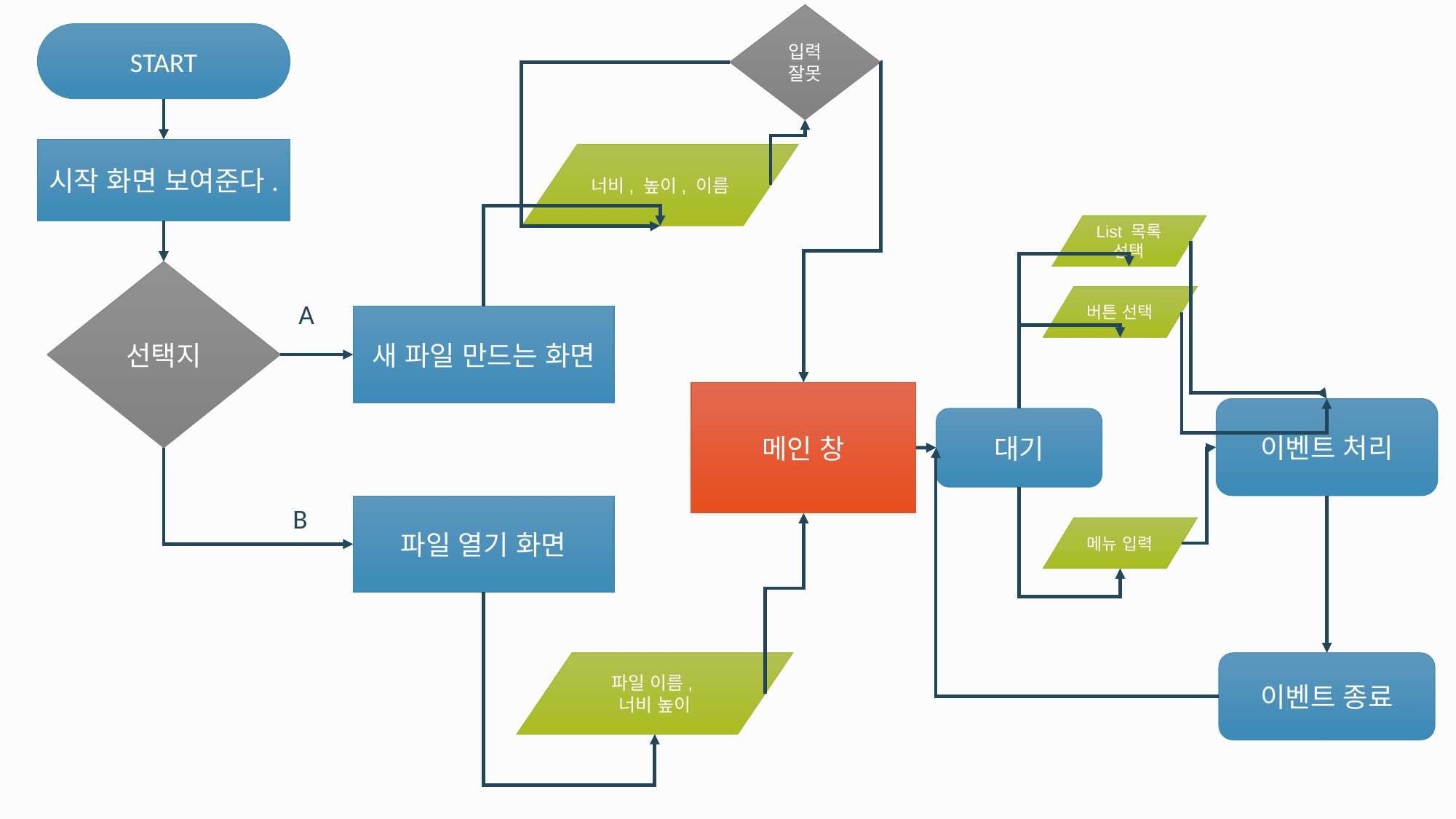

입력 잘못
START
시작 화면 보여준다.
너비, 높이, 이름
List 목록 선택
선택지
버튼 선택
A
새 파일 만드는 화면
메인 창
이벤트 처리
대기
B
파일 열기 화면
메뉴 입력
파일 이름,
너비 높이
이벤트 종료